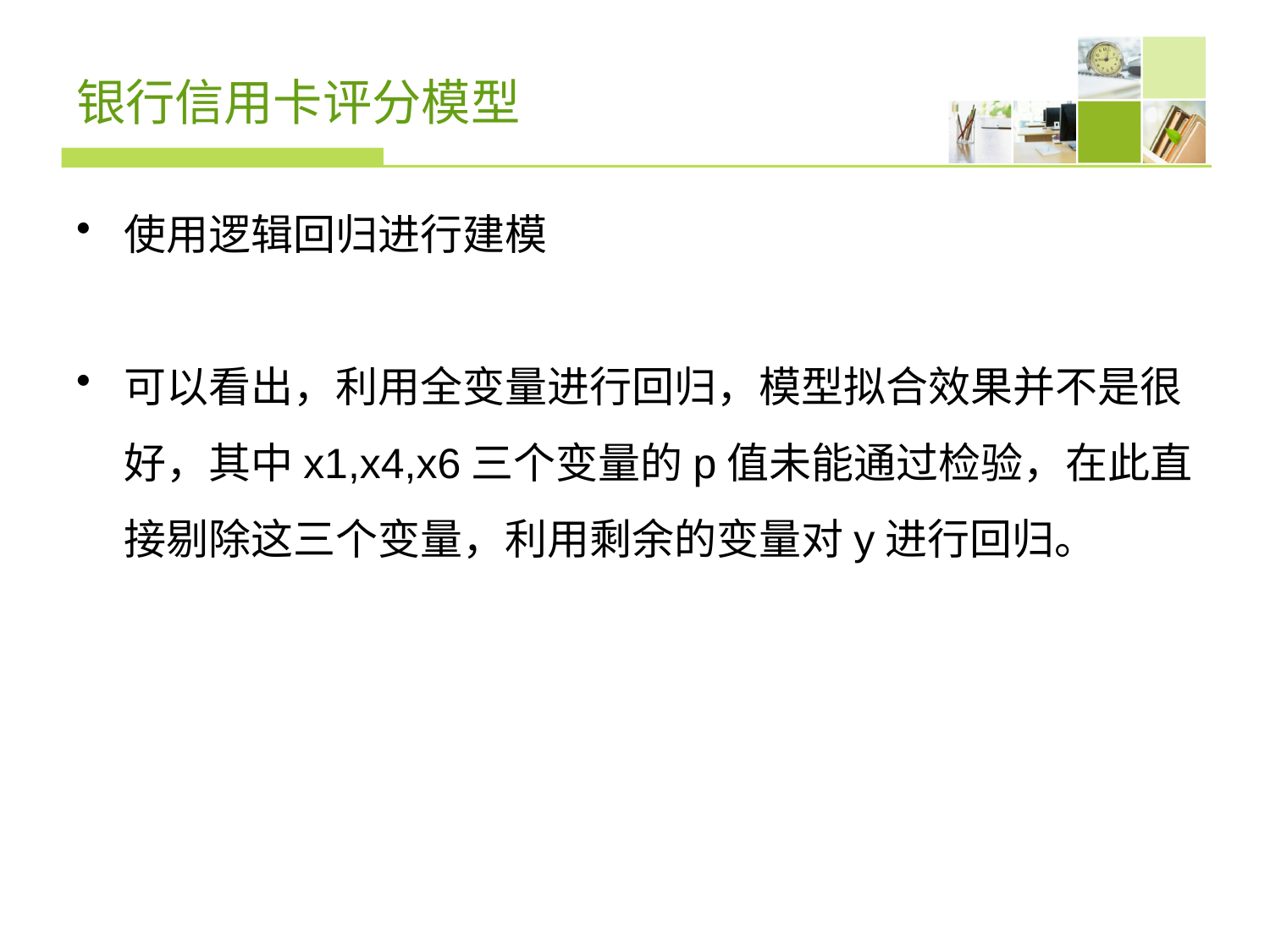

# 银行信用卡评分模型
使用逻辑回归进行建模

可以看出，利用全变量进行回归，模型拟合效果并不是很好，其中x1,x4,x6三个变量的p值未能通过检验，在此直接剔除这三个变量，利用剩余的变量对y进行回归。